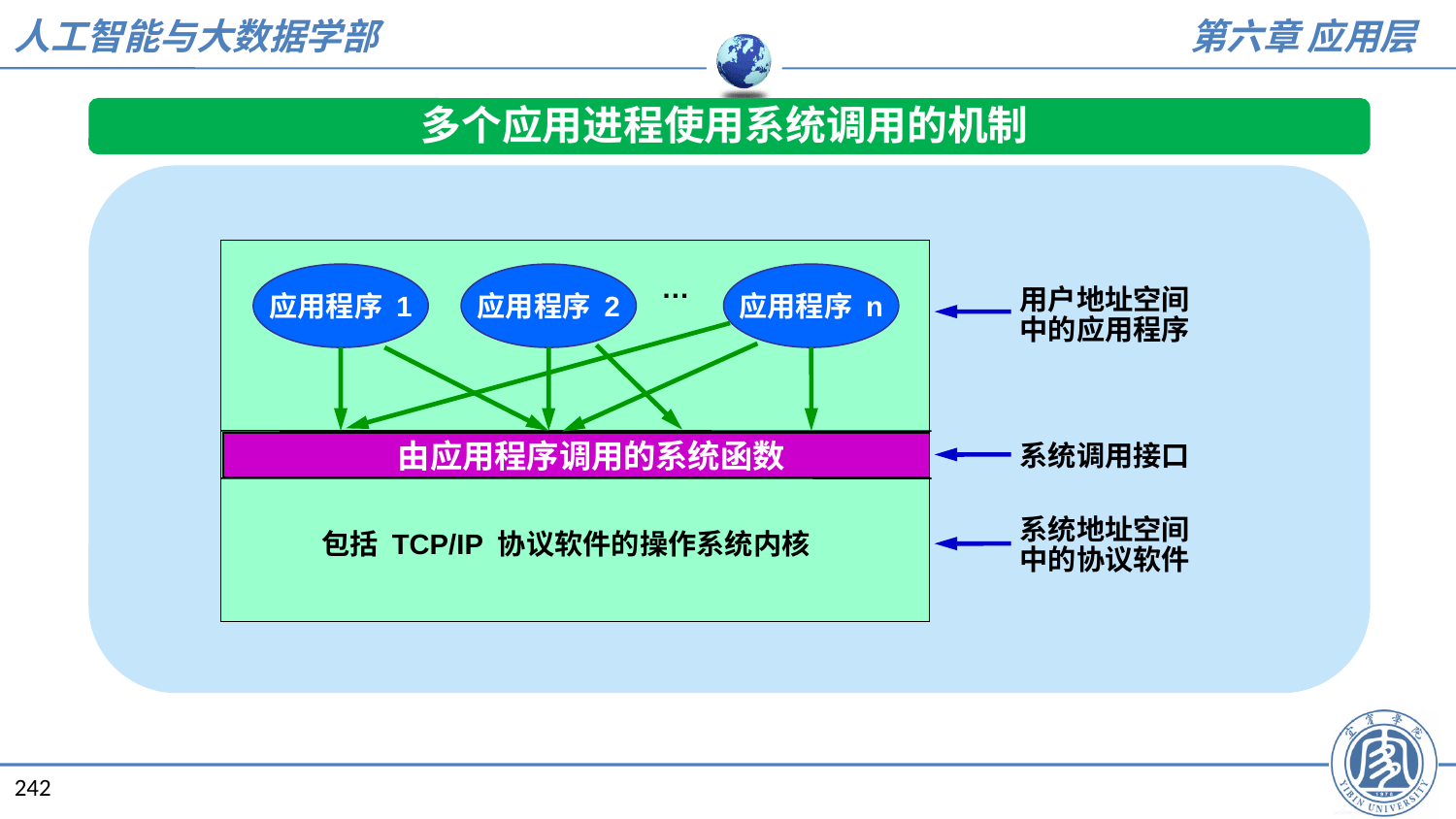

多个应用进程使用系统调用的机制

…
应用程序 1
应用程序 2
应用程序 n

用户地址空间
中的应用程序

由应用程序调用的系统函数

系统调用接口

系统地址空间
中的协议软件
包括 TCP/IP 协议软件的操作系统内核
242